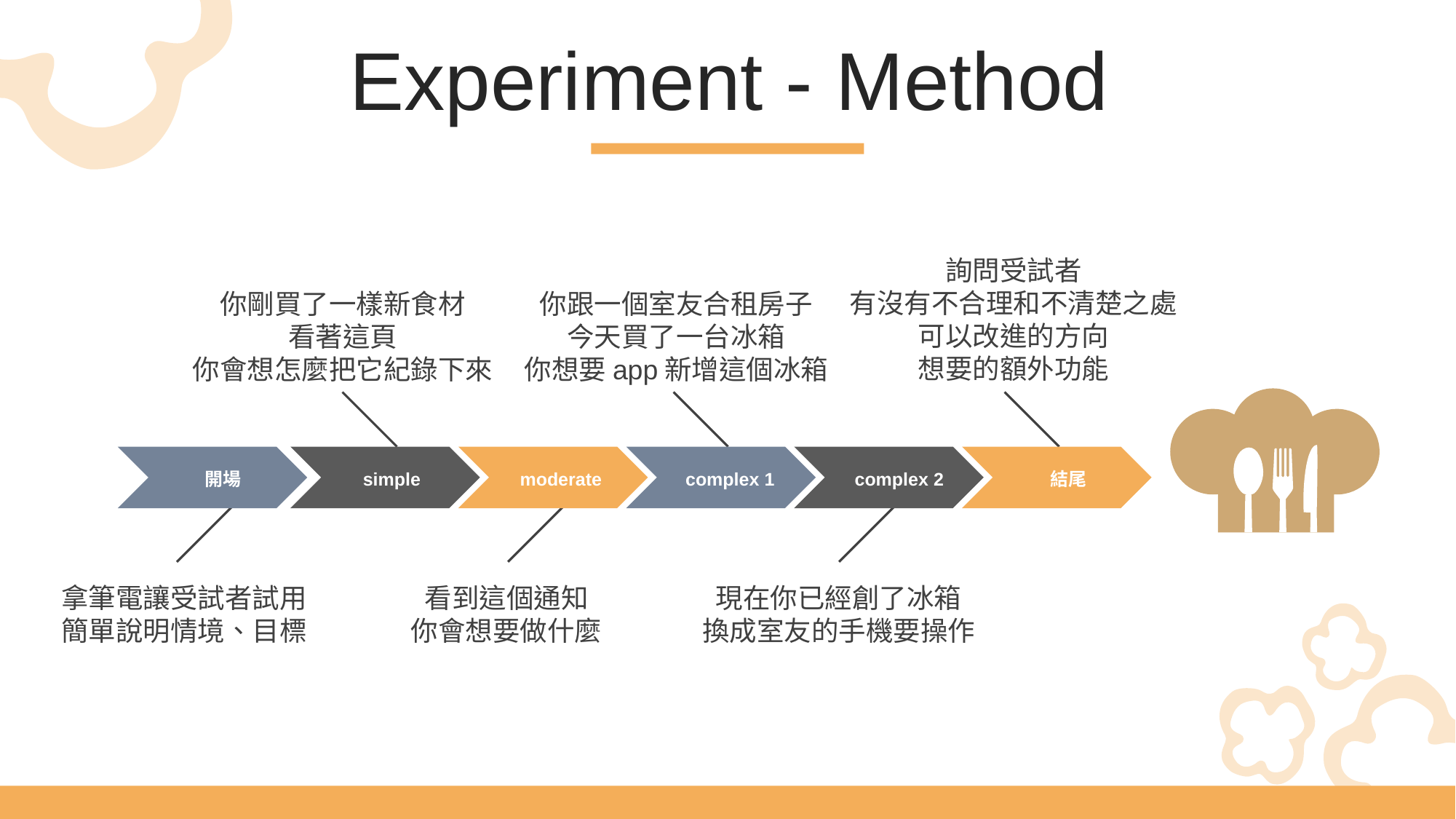

Experiment - Method
詢問受試者
有沒有不合理和不清楚之處
可以改進的方向
想要的額外功能
你剛買了一樣新食材
看著這頁
你會想怎麼把它紀錄下來
你跟一個室友合租房子
今天買了一台冰箱
你想要app新增這個冰箱

開場
simple
moderate
complex 1
complex 2
結尾
拿筆電讓受試者試用簡單說明情境、目標
看到這個通知
你會想要做什麼
現在你已經創了冰箱
換成室友的手機要操作